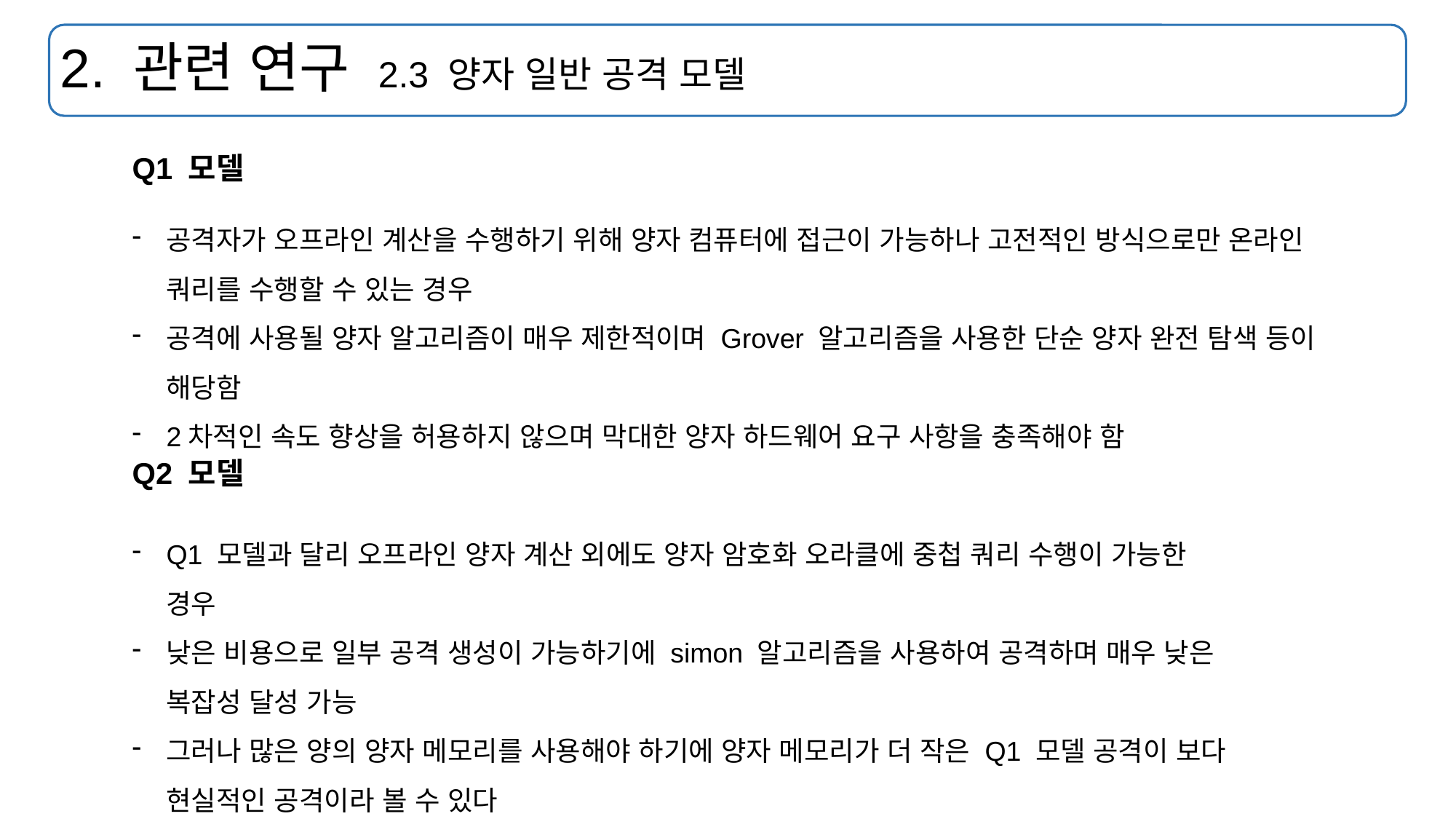

# 2. 관련 연구 2.3 양자 일반 공격 모델
Q1 모델
공격자가 오프라인 계산을 수행하기 위해 양자 컴퓨터에 접근이 가능하나 고전적인 방식으로만 온라인 쿼리를 수행할 수 있는 경우
공격에 사용될 양자 알고리즘이 매우 제한적이며 Grover 알고리즘을 사용한 단순 양자 완전 탐색 등이 해당함
2차적인 속도 향상을 허용하지 않으며 막대한 양자 하드웨어 요구 사항을 충족해야 함
Q2 모델
Q1 모델과 달리 오프라인 양자 계산 외에도 양자 암호화 오라클에 중첩 쿼리 수행이 가능한 경우
낮은 비용으로 일부 공격 생성이 가능하기에 simon 알고리즘을 사용하여 공격하며 매우 낮은 복잡성 달성 가능
그러나 많은 양의 양자 메모리를 사용해야 하기에 양자 메모리가 더 작은 Q1 모델 공격이 보다 현실적인 공격이라 볼 수 있다